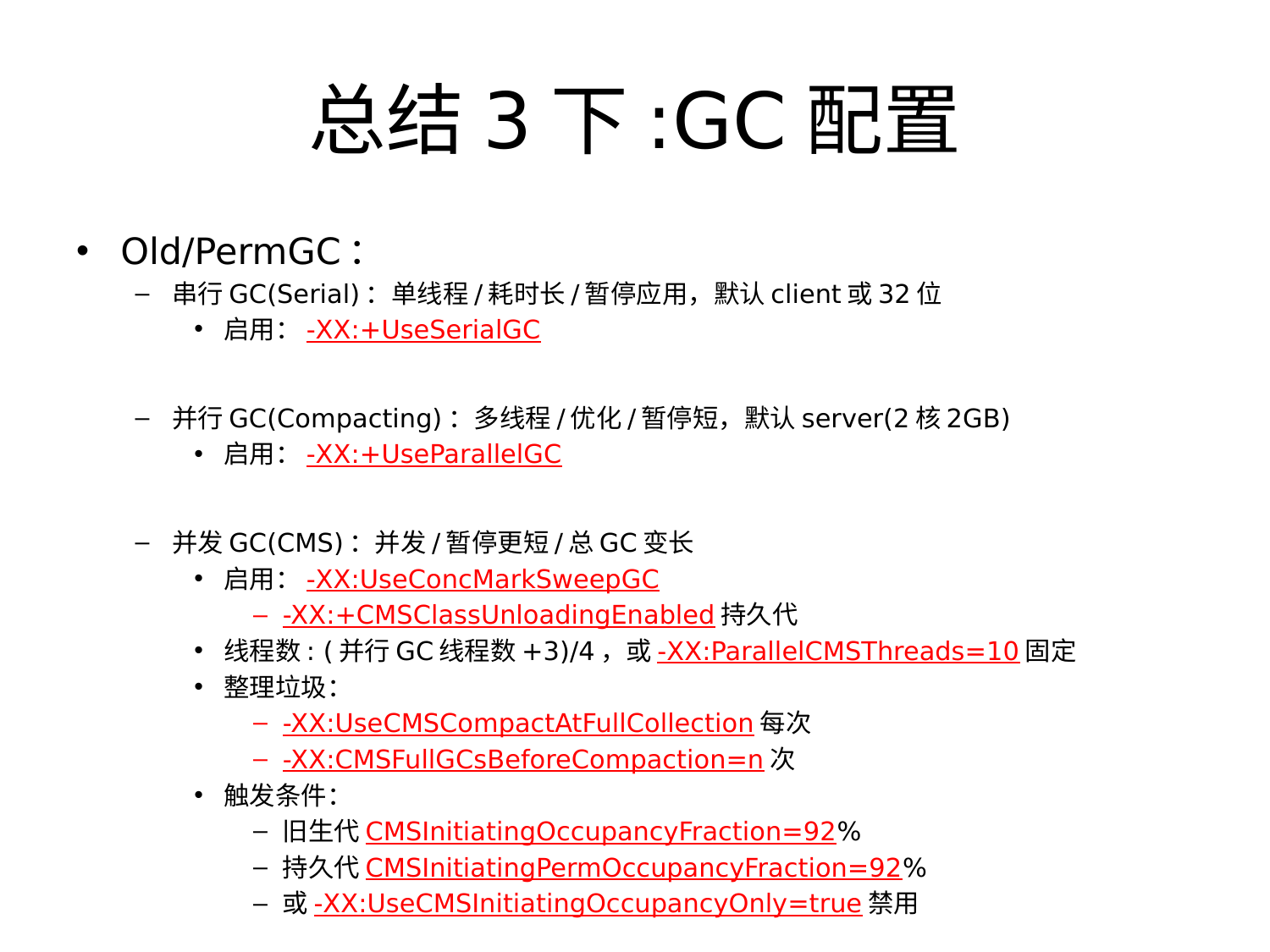

# 总结3下:GC配置
Old/PermGC：
串行GC(Serial)：单线程/耗时长/暂停应用，默认client或32位
启用：-XX:+UseSerialGC

并行GC(Compacting)：多线程/优化/暂停短，默认server(2核2GB)
启用：-XX:+UseParallelGC

并发GC(CMS)：并发/暂停更短/总GC变长
启用：-XX:UseConcMarkSweepGC
-XX:+CMSClassUnloadingEnabled持久代
线程数: (并行GC线程数+3)/4，或-XX:ParallelCMSThreads=10固定
整理垃圾：
-XX:UseCMSCompactAtFullCollection每次
-XX:CMSFullGCsBeforeCompaction=n次
触发条件：
旧生代CMSInitiatingOccupancyFraction=92%
持久代CMSInitiatingPermOccupancyFraction=92%
或-XX:UseCMSInitiatingOccupancyOnly=true禁用